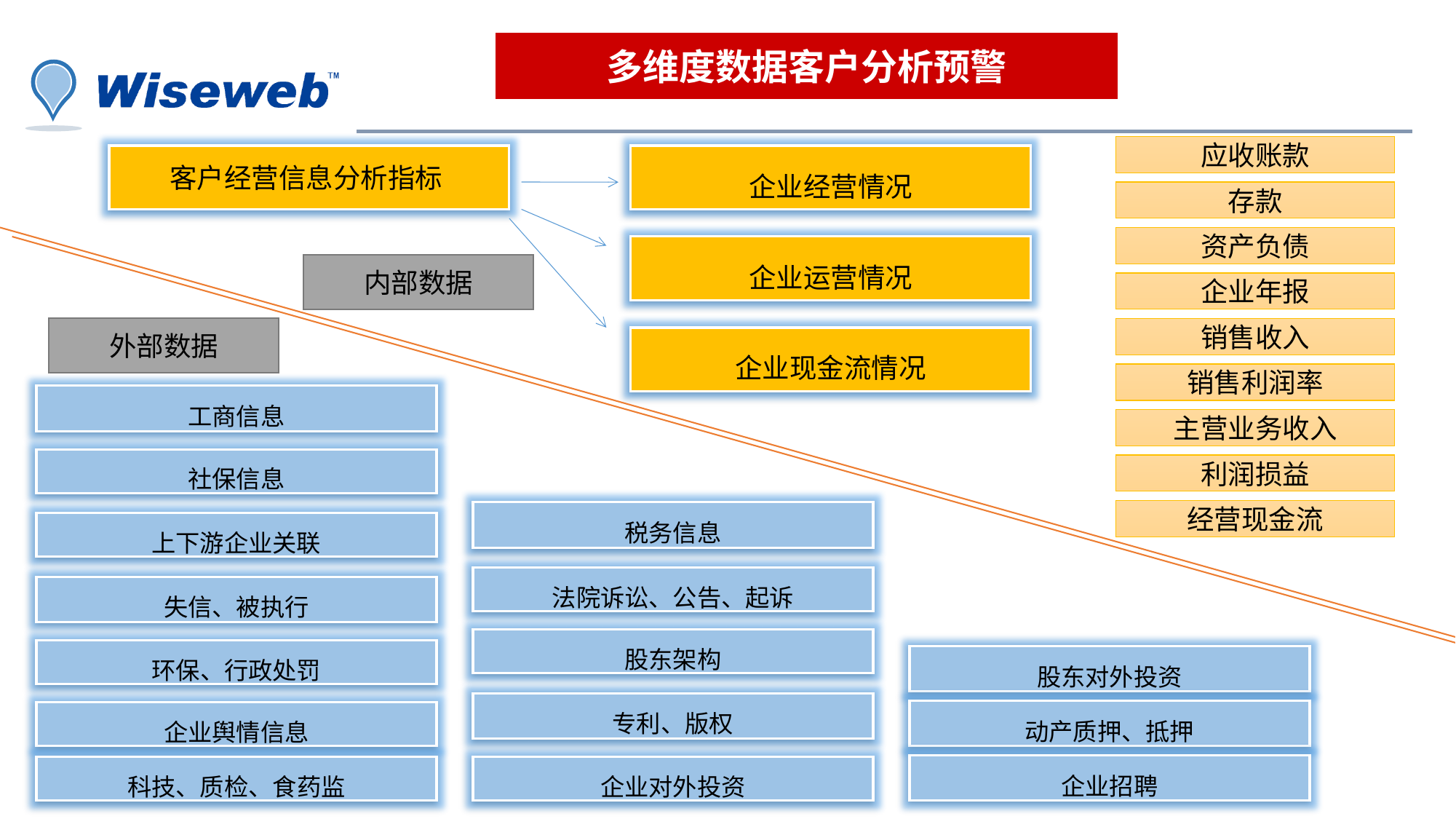

多维度数据客户分析预警
应收账款
客户经营信息分析指标
企业经营情况
存款
资产负债
企业运营情况
内部数据
企业年报
外部数据
销售收入
企业现金流情况
销售利润率
工商信息
主营业务收入
社保信息
利润损益
经营现金流
税务信息
上下游企业关联
法院诉讼、公告、起诉
失信、被执行
股东架构
环保、行政处罚
股东对外投资
专利、版权
动产质押、抵押
企业舆情信息
企业招聘
科技、质检、食药监
企业对外投资